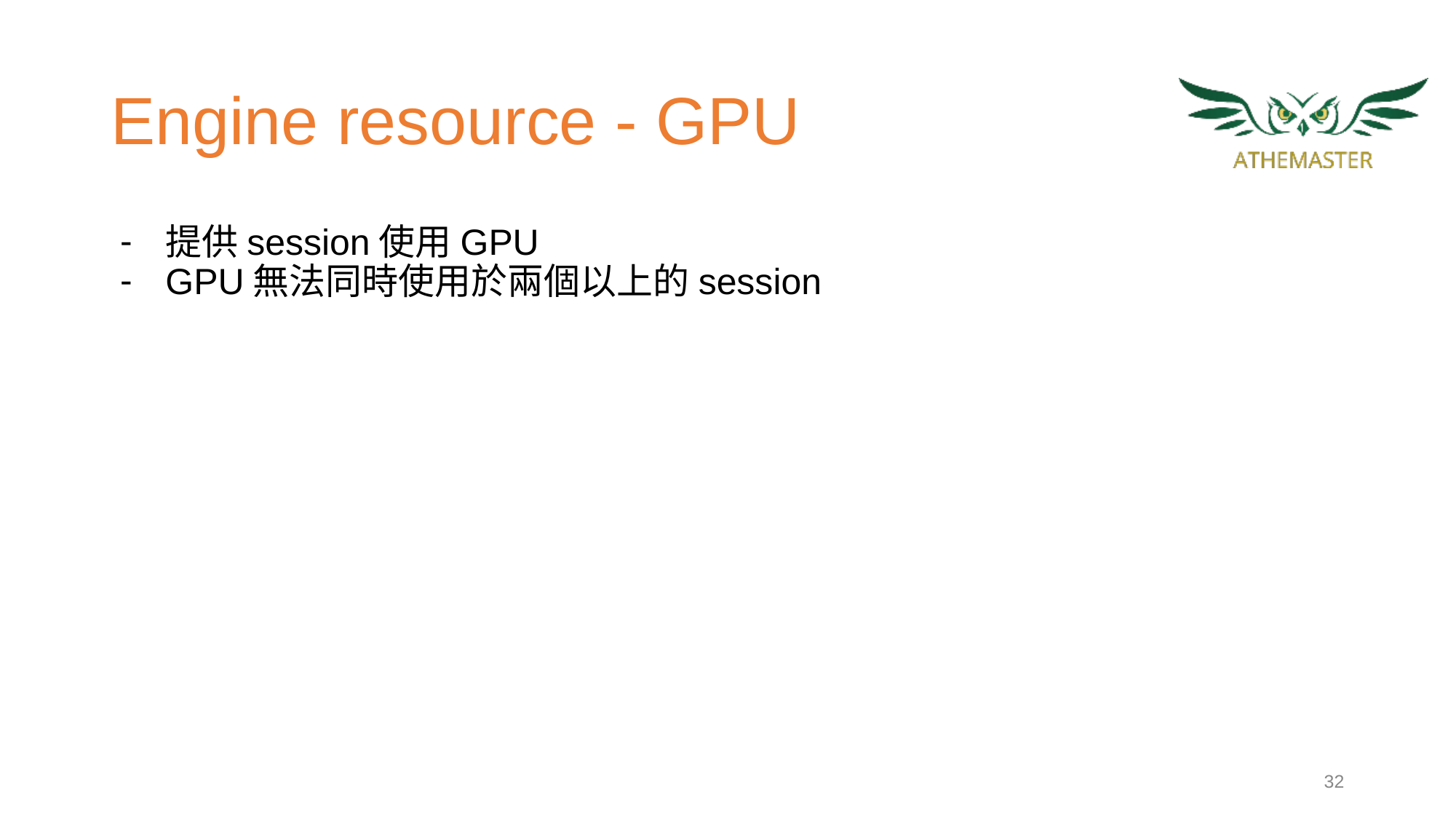

# Engine resource - GPU
提供session使用GPU
GPU無法同時使用於兩個以上的session
32